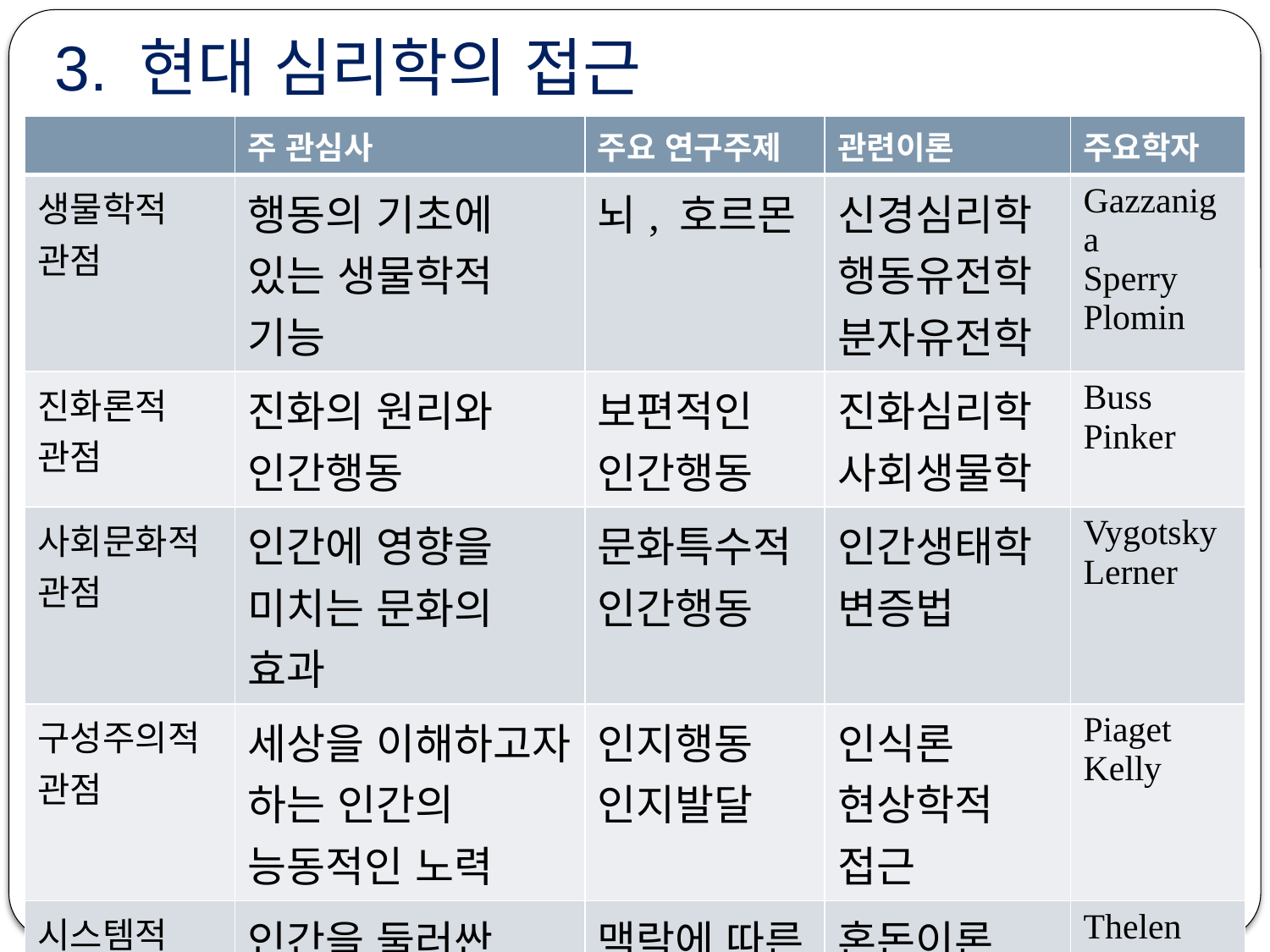

# 3. 현대 심리학의 접근
|  | 주 관심사 | 주요 연구주제 | 관련이론 | 주요학자 |
| --- | --- | --- | --- | --- |
| 생물학적 관점 | 행동의 기초에 있는 생물학적 기능 | 뇌, 호르몬 | 신경심리학 행동유전학 분자유전학 | Gazzaniga Sperry Plomin |
| 진화론적 관점 | 진화의 원리와 인간행동 | 보편적인 인간행동 | 진화심리학 사회생물학 | Buss Pinker |
| 사회문화적 관점 | 인간에 영향을 미치는 문화의 효과 | 문화특수적 인간행동 | 인간생태학 변증법 | Vygotsky Lerner |
| 구성주의적 관점 | 세상을 이해하고자 하는 인간의 능동적인 노력 | 인지행동 인지발달 | 인식론 현상학적 접근 | Piaget Kelly |
| 시스템적 관점 | 인간을 둘러싼 모든 맥락의 효과 | 맥락에 따른 인간행동 | 혼돈이론 파국이론 복잡성이론 | Thelen Baker |